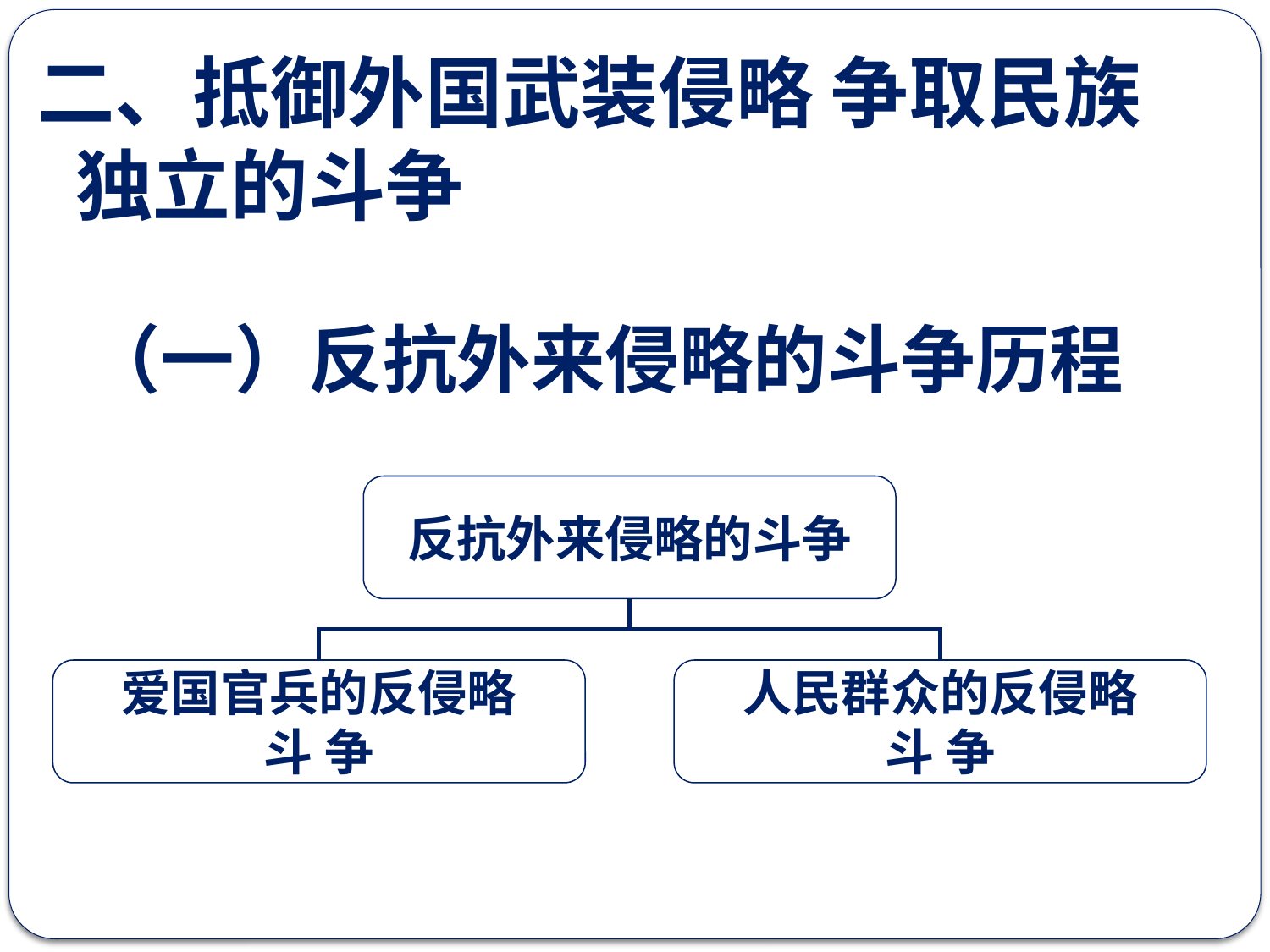

二、抵御外国武装侵略 争取民族独立的斗争
（一）反抗外来侵略的斗争历程
反抗外来侵略的斗争
爱国官兵的反侵略
斗 争
人民群众的反侵略
斗 争